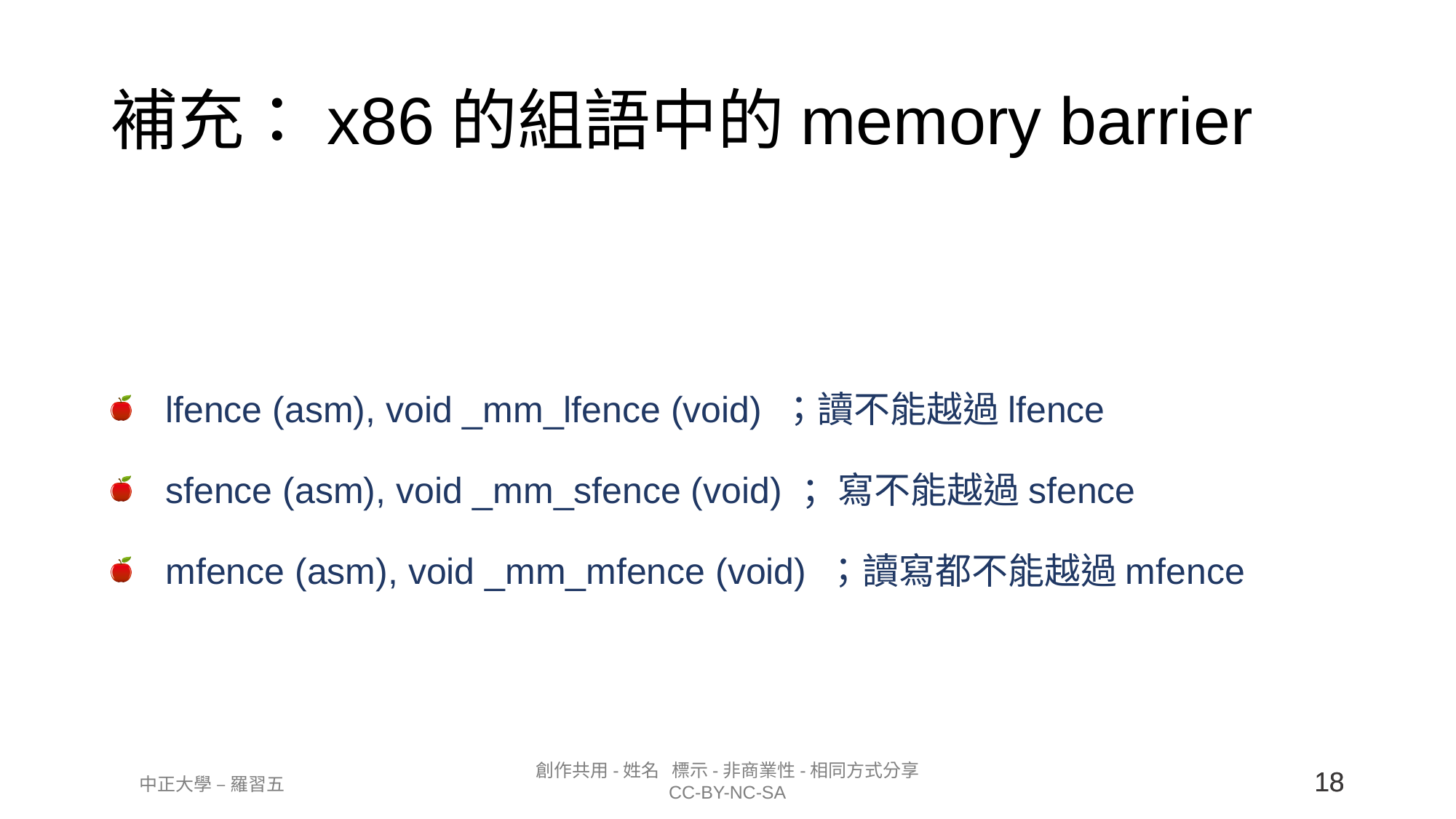

# 補充：x86的組語中的memory barrier
lfence (asm), void _mm_lfence (void) ；讀不能越過lfence
sfence (asm), void _mm_sfence (void) ；寫不能越過sfence
mfence (asm), void _mm_mfence (void) ；讀寫都不能越過mfence